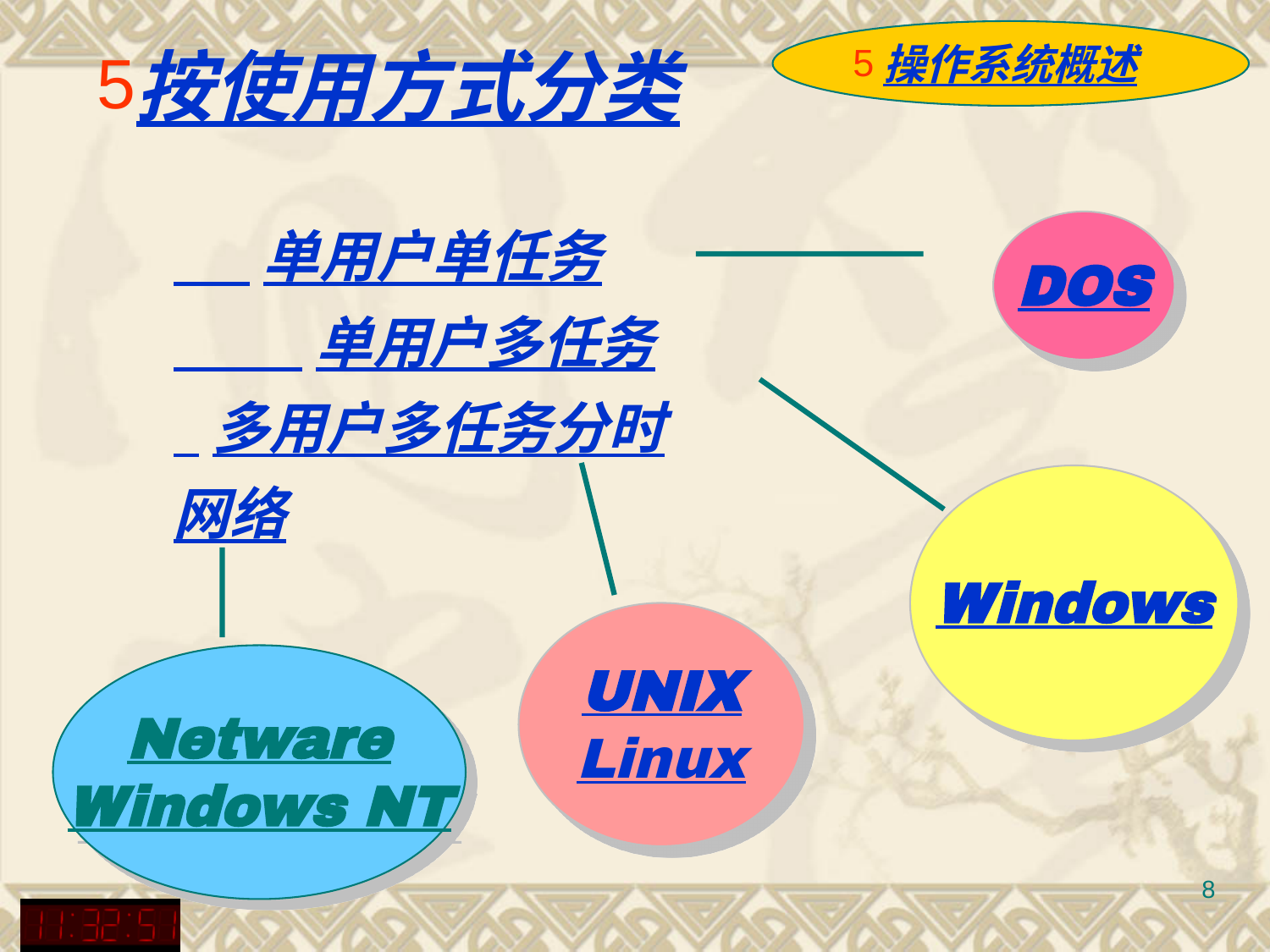

操作系统概述
按使用方式分类
      单用户单任务
          单用户多任务
  多用户多任务分时
网络
DOS

Windows

UNIX
Linux
Netware
Windows NT
8